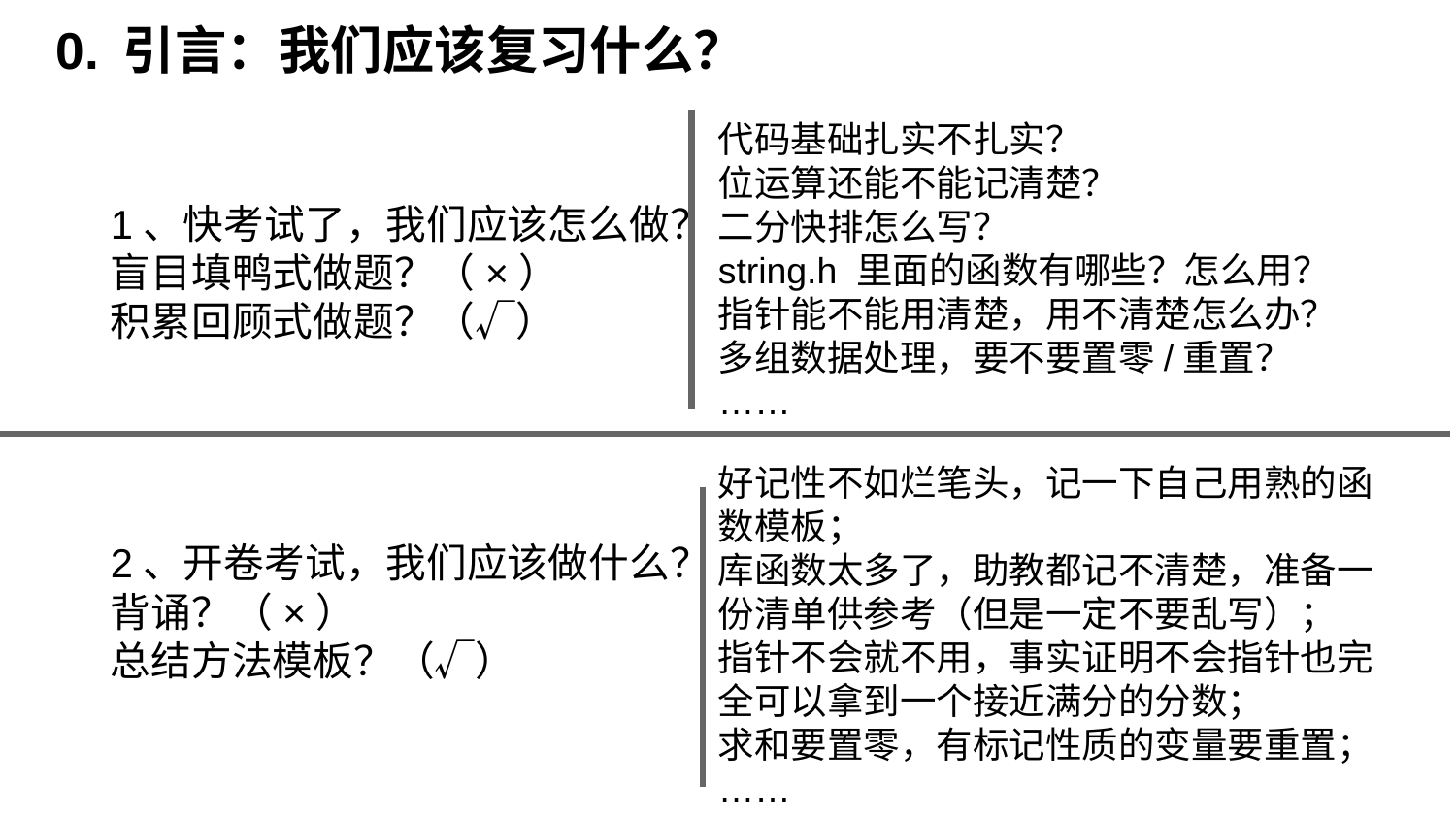

# 0. 引言：我们应该复习什么？
代码基础扎实不扎实？
位运算还能不能记清楚？
二分快排怎么写？
string.h 里面的函数有哪些？怎么用？
指针能不能用清楚，用不清楚怎么办？
多组数据处理，要不要置零/重置？
……

1、快考试了，我们应该怎么做？
盲目填鸭式做题？（×）
积累回顾式做题？（√）
好记性不如烂笔头，记一下自己用熟的函数模板；
库函数太多了，助教都记不清楚，准备一份清单供参考（但是一定不要乱写）；
指针不会就不用，事实证明不会指针也完全可以拿到一个接近满分的分数；
求和要置零，有标记性质的变量要重置；
……
2、开卷考试，我们应该做什么？
背诵？（×）
总结方法模板？（√）